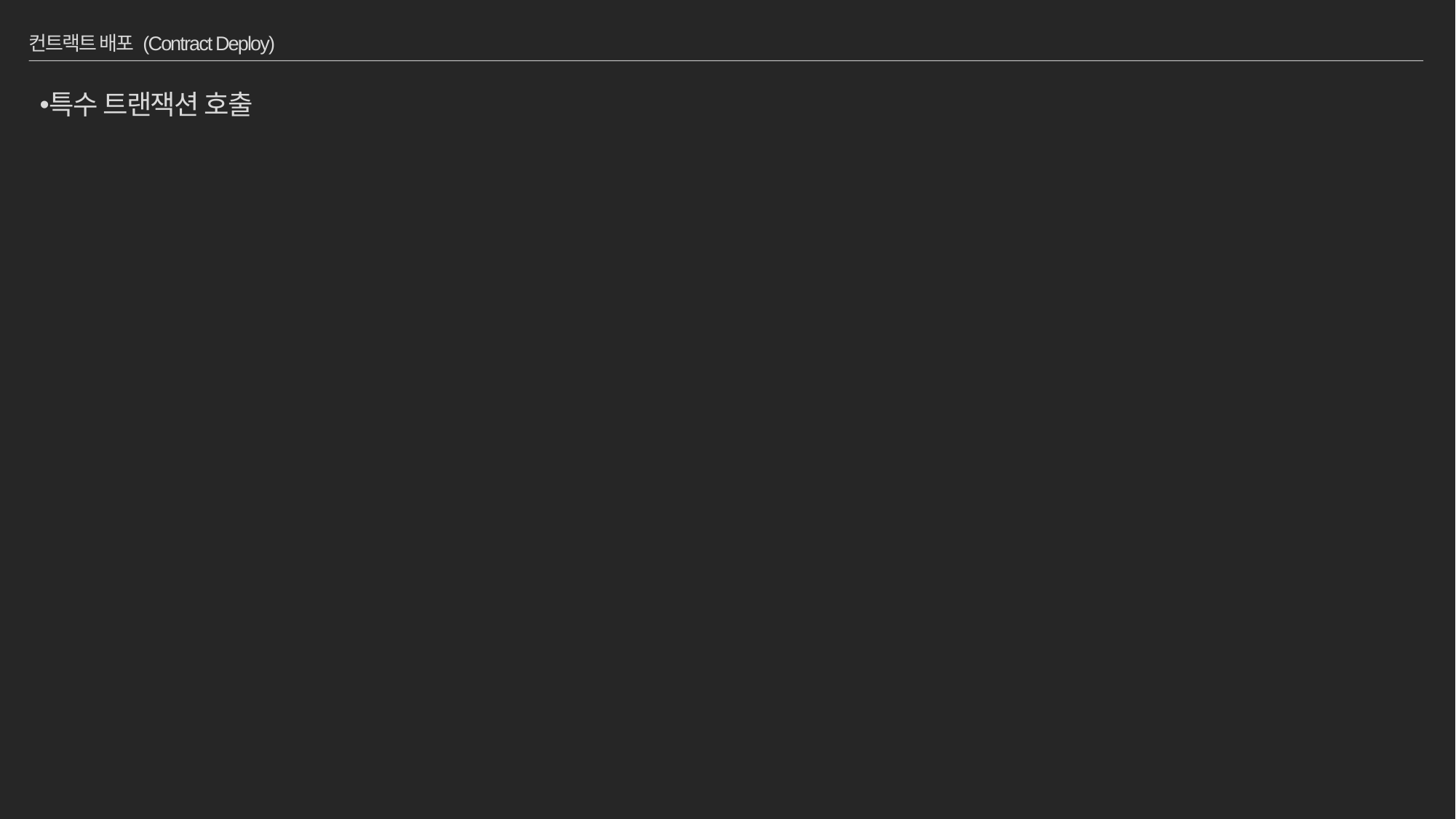

# 컨트랙트 배포 (Contract Deploy)
특수 트랜잭션 호출